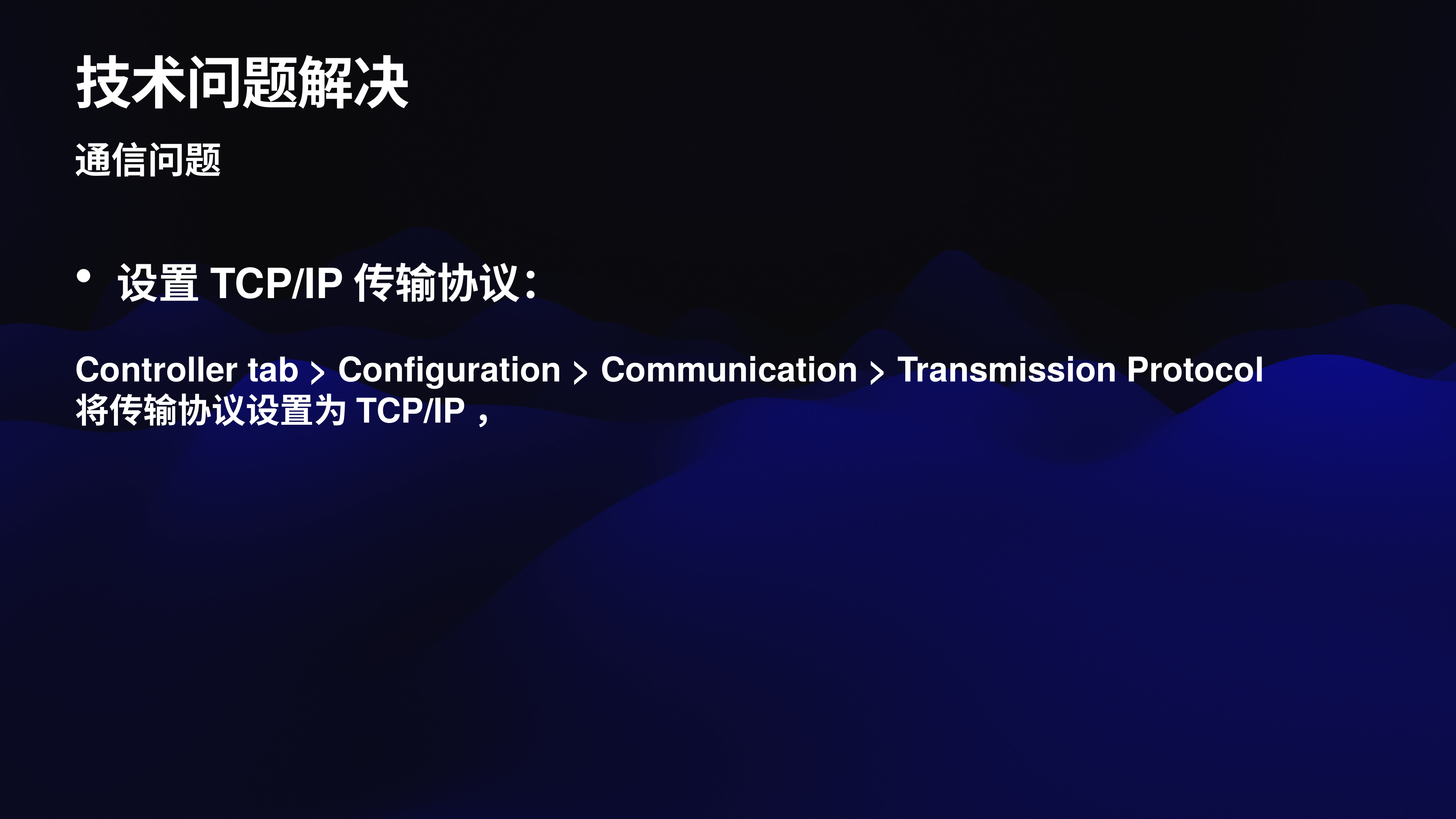

# 技术问题解决
通信问题
设置TCP/IP传输协议：

Controller tab > Configuration > Communication > Transmission Protocol
将传输协议设置为TCP/IP，